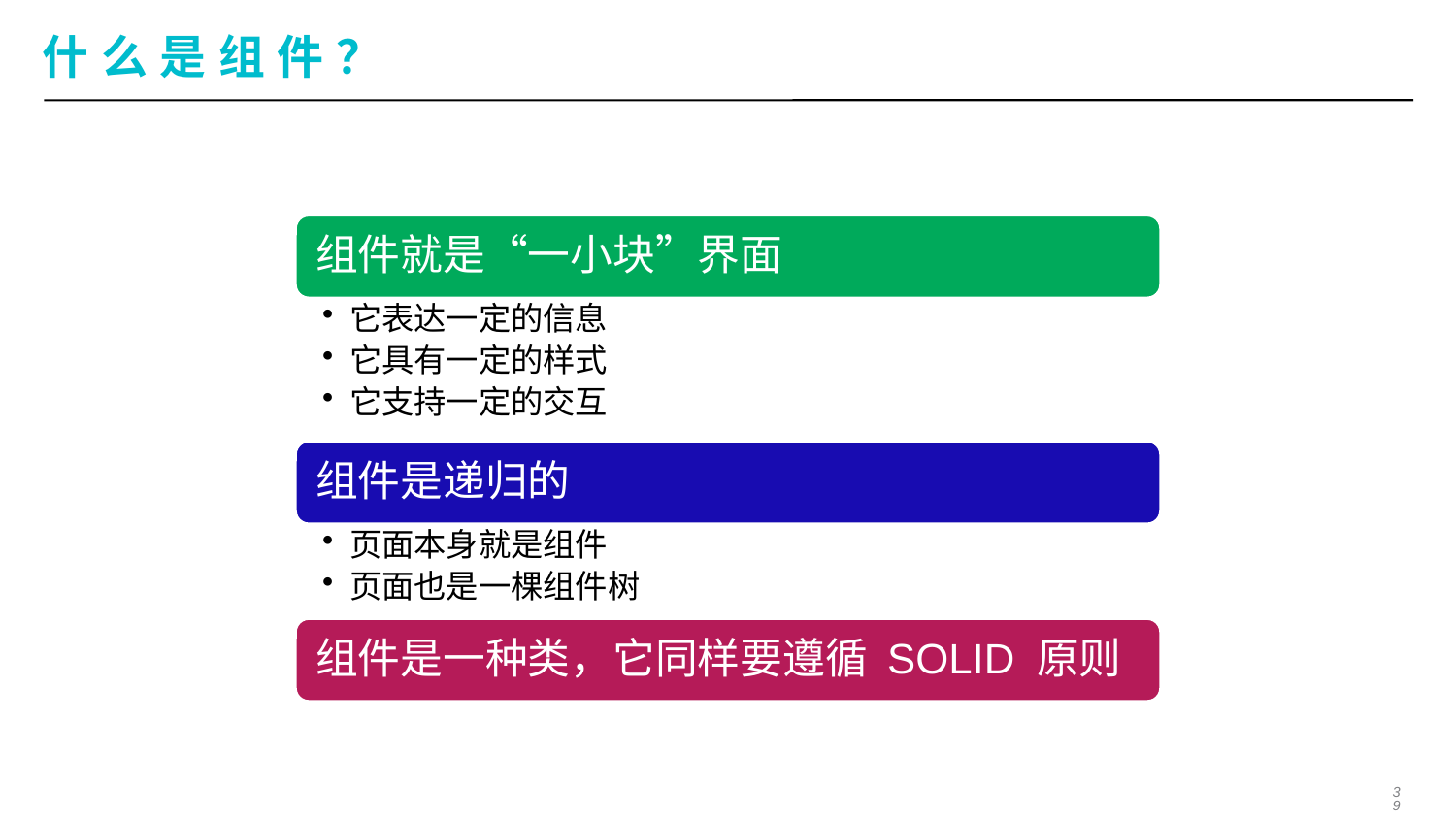

# 什么是组件？
组件就是“一小块”界面
它表达一定的信息
它具有一定的样式
它支持一定的交互
组件是递归的
页面本身就是组件
页面也是一棵组件树
组件是一种类，它同样要遵循 SOLID 原则
39